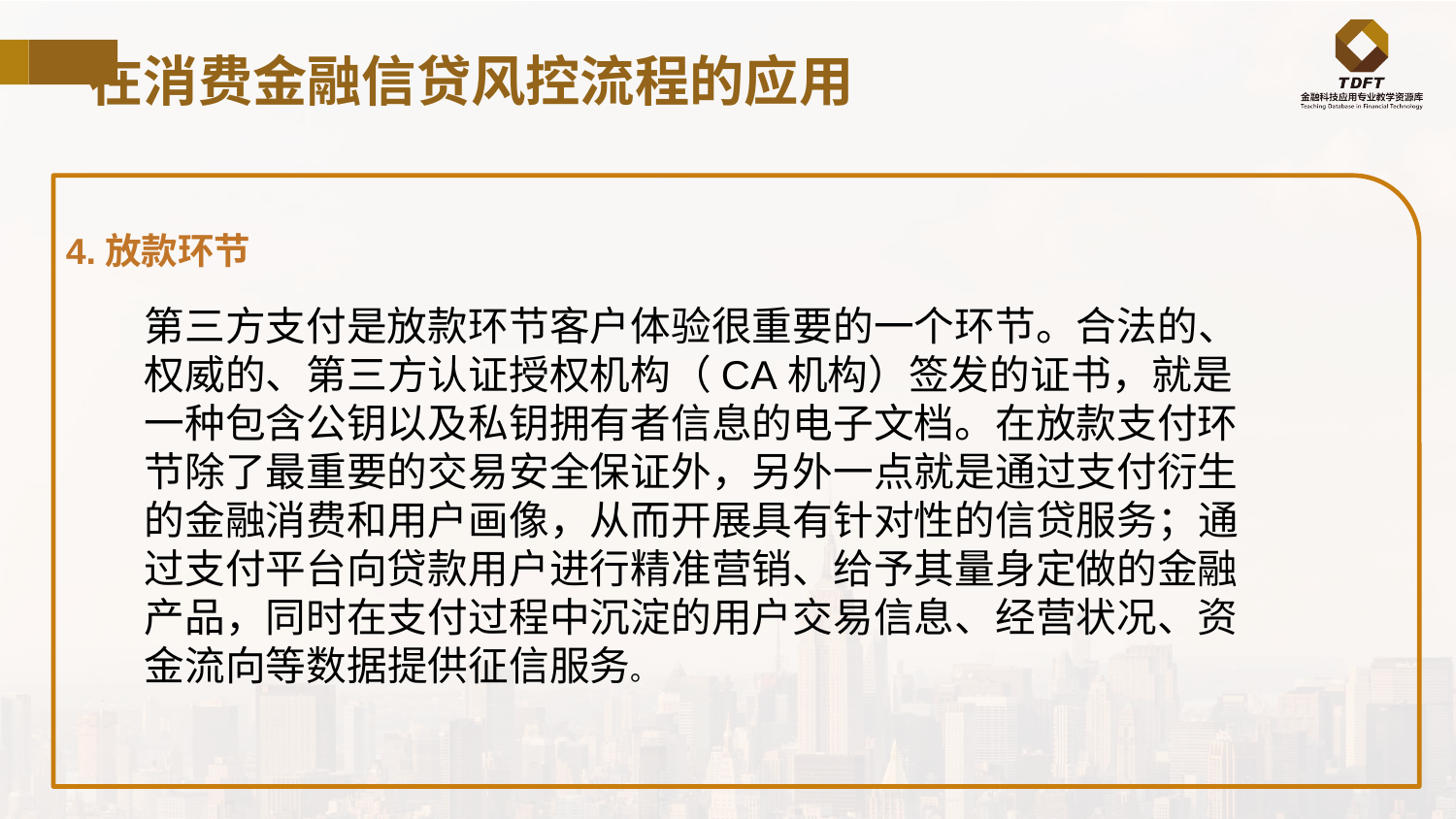

在消费金融信贷风控流程的应用

4.放款环节
第三方支付是放款环节客户体验很重要的一个环节。合法的、权威的、第三方认证授权机构（CA机构）签发的证书，就是一种包含公钥以及私钥拥有者信息的电子文档。在放款支付环节除了最重要的交易安全保证外，另外一点就是通过支付衍生的金融消费和用户画像，从而开展具有针对性的信贷服务；通过支付平台向贷款用户进行精准营销、给予其量身定做的金融产品，同时在支付过程中沉淀的用户交易信息、经营状况、资金流向等数据提供征信服务。